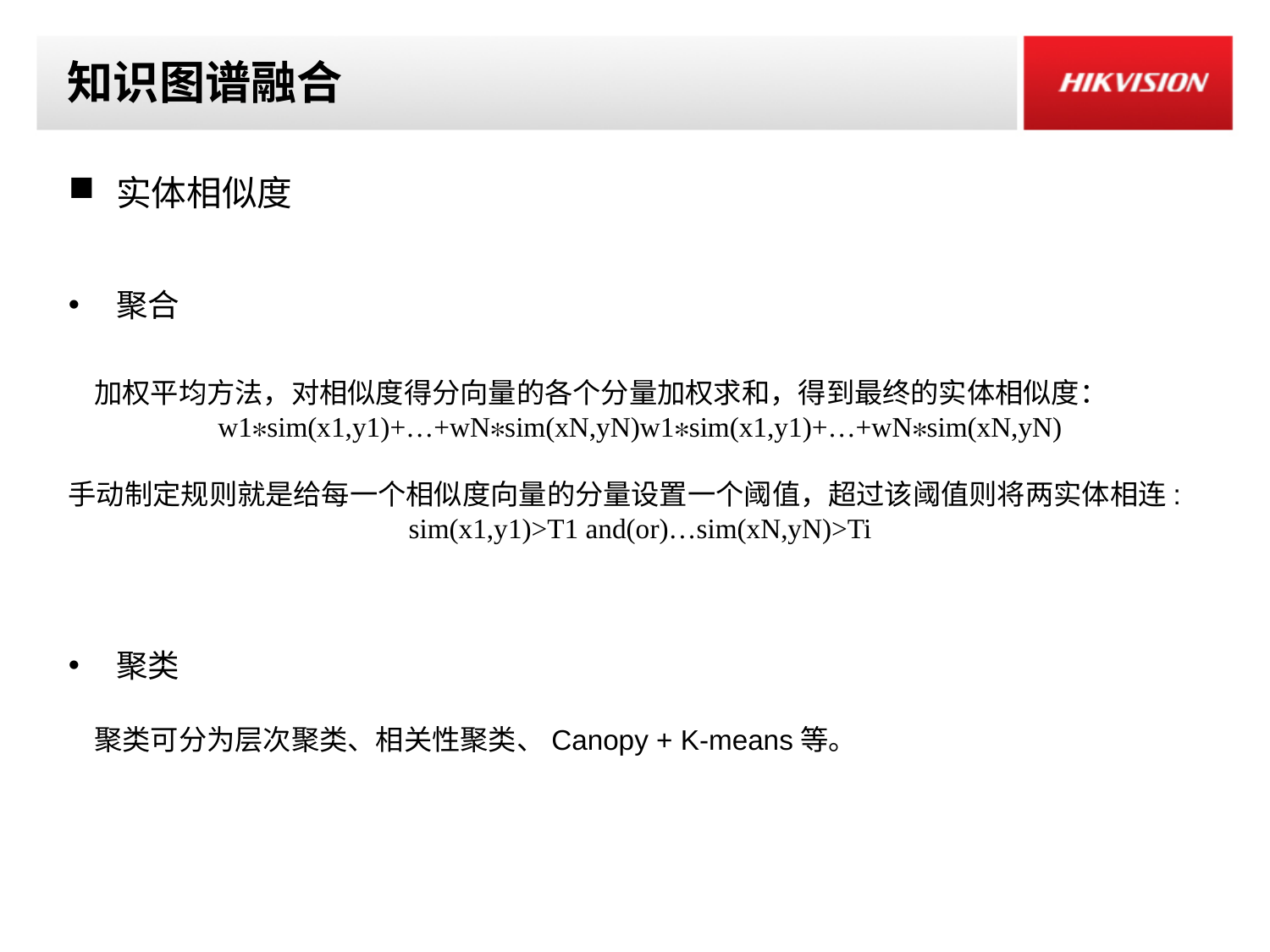

# 知识图谱融合
实体相似度

聚合

   加权平均方法，对相似度得分向量的各个分量加权求和，得到最终的实体相似度：
w1∗sim(x1,y1)+…+wN∗sim(xN,yN)w1∗sim(x1,y1)+…+wN∗sim(xN,yN)

手动制定规则就是给每一个相似度向量的分量设置一个阈值，超过该阈值则将两实体相连:
sim(x1,y1)>T1 and(or)…sim(xN,yN)>Ti

聚类

   聚类可分为层次聚类、相关性聚类、Canopy + K-means等。